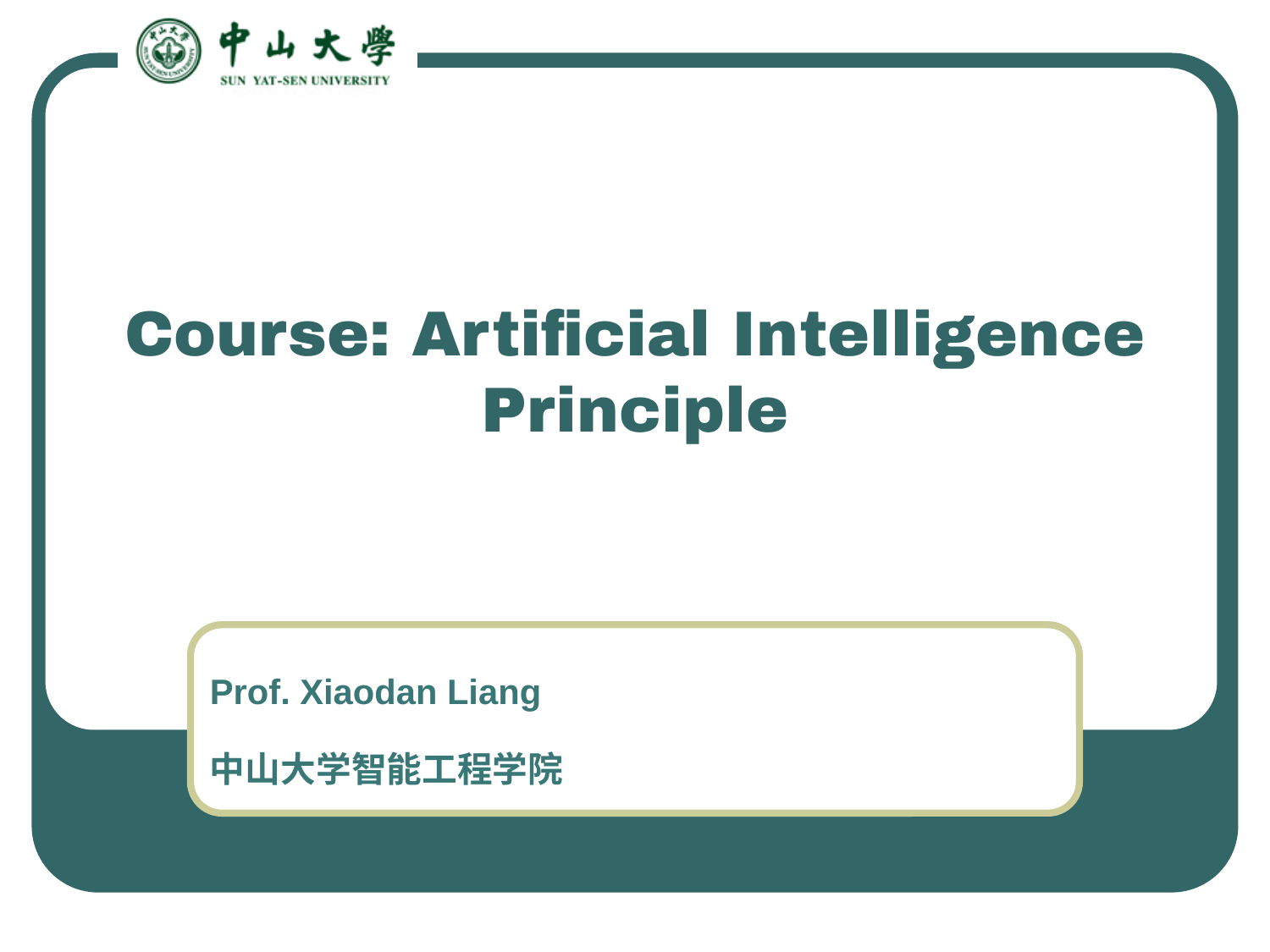

# Course: Artificial Intelligence Principle

Prof. Xiaodan Liang
中山大学智能工程学院